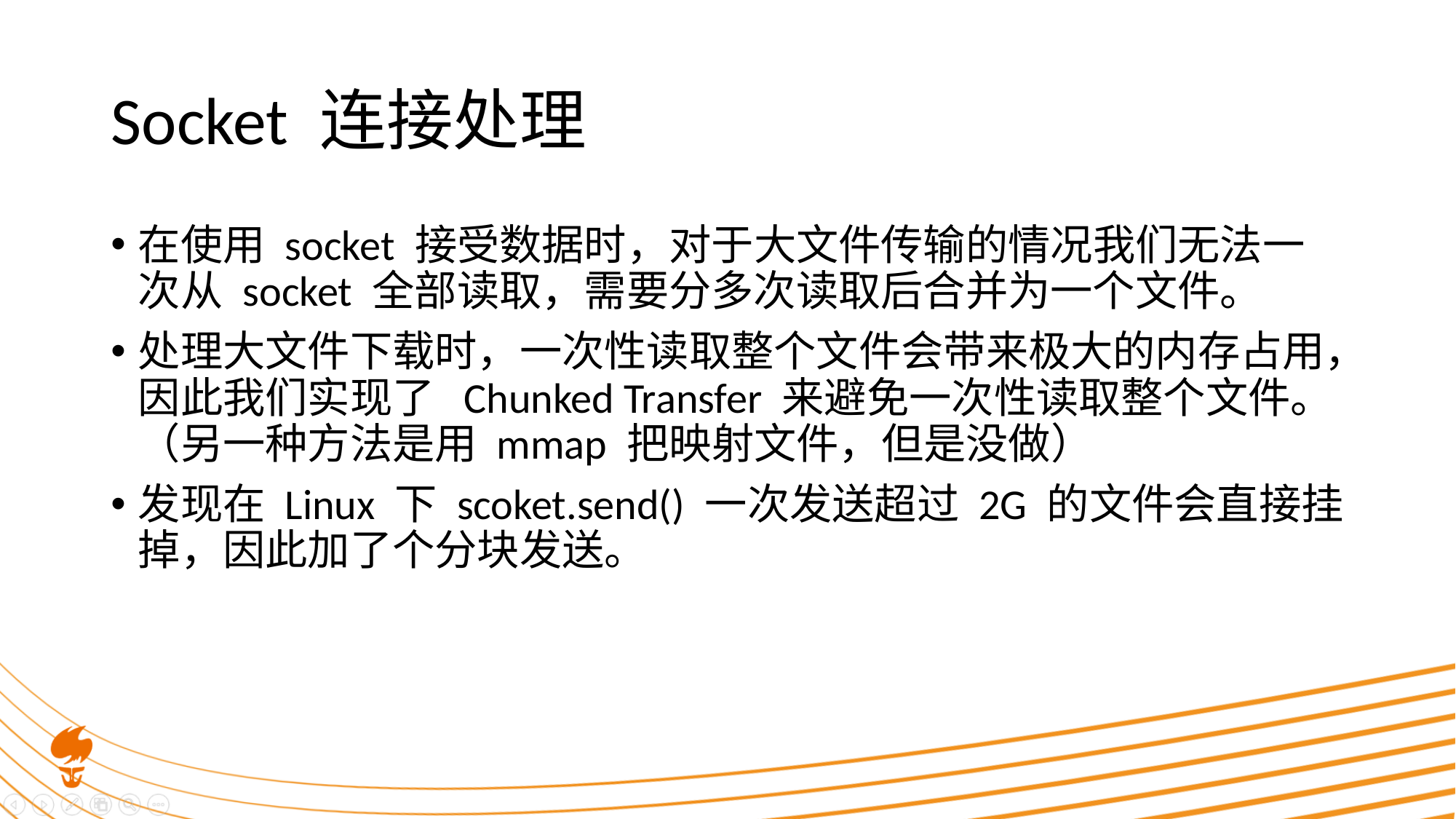

# Socket 连接处理
在使用 socket 接受数据时，对于大文件传输的情况我们无法一次从 socket 全部读取，需要分多次读取后合并为一个文件。
处理大文件下载时，一次性读取整个文件会带来极大的内存占用，因此我们实现了  Chunked Transfer 来避免一次性读取整个文件。（另一种方法是用 mmap 把映射文件，但是没做）
发现在 Linux 下 scoket.send() 一次发送超过 2G 的文件会直接挂掉，因此加了个分块发送。